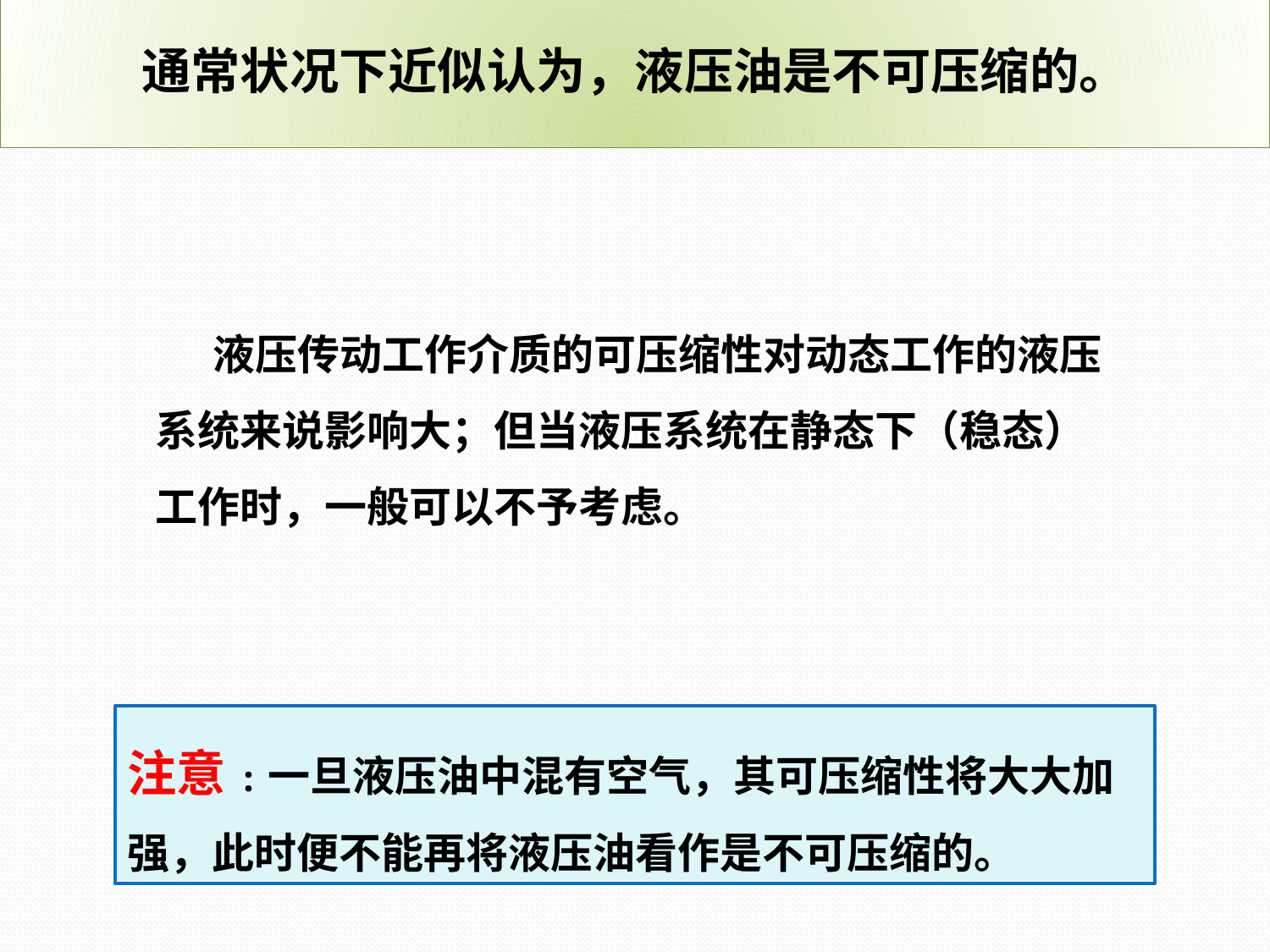

通常状况下近似认为，液压油是不可压缩的。

     液压传动工作介质的可压缩性对动态工作的液压系统来说影响大；但当液压系统在静态下（稳态）工作时，一般可以不予考虑。
注意:一旦液压油中混有空气，其可压缩性将大大加强，此时便不能再将液压油看作是不可压缩的。